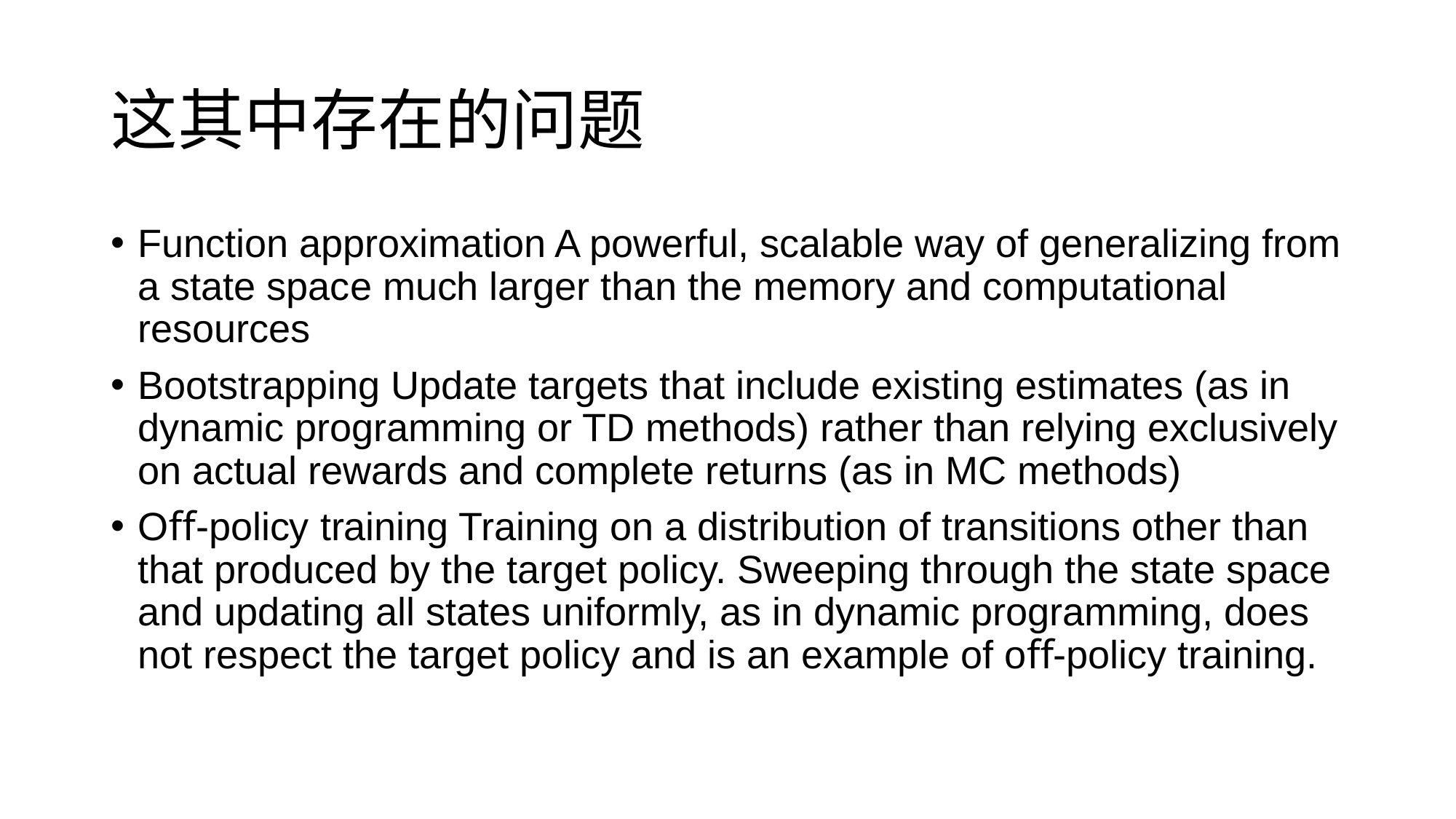

# 这其中存在的问题
Function approximation A powerful, scalable way of generalizing from a state space much larger than the memory and computational resources
Bootstrapping Update targets that include existing estimates (as in dynamic programming or TD methods) rather than relying exclusively on actual rewards and complete returns (as in MC methods)
Oﬀ-policy training Training on a distribution of transitions other than that produced by the target policy. Sweeping through the state space and updating all states uniformly, as in dynamic programming, does not respect the target policy and is an example of oﬀ-policy training.